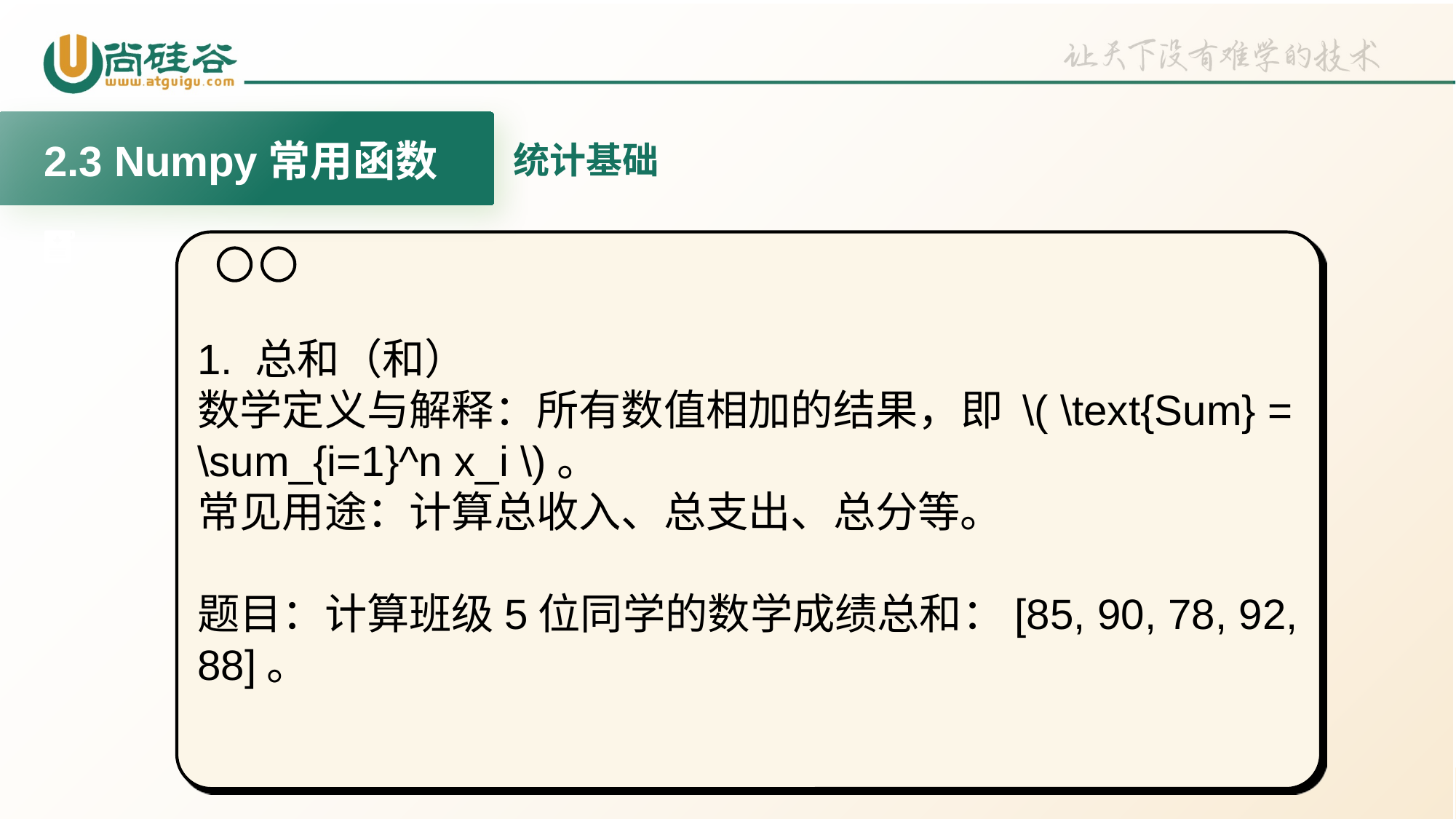

2.3 Numpy常用函数

统计基础

1. 总和（和）
数学定义与解释：所有数值相加的结果，即 \( \text{Sum} = \sum_{i=1}^n x_i \)。
常见用途：计算总收入、总支出、总分等。

题目：计算班级5位同学的数学成绩总和：[85, 90, 78, 92, 88]。